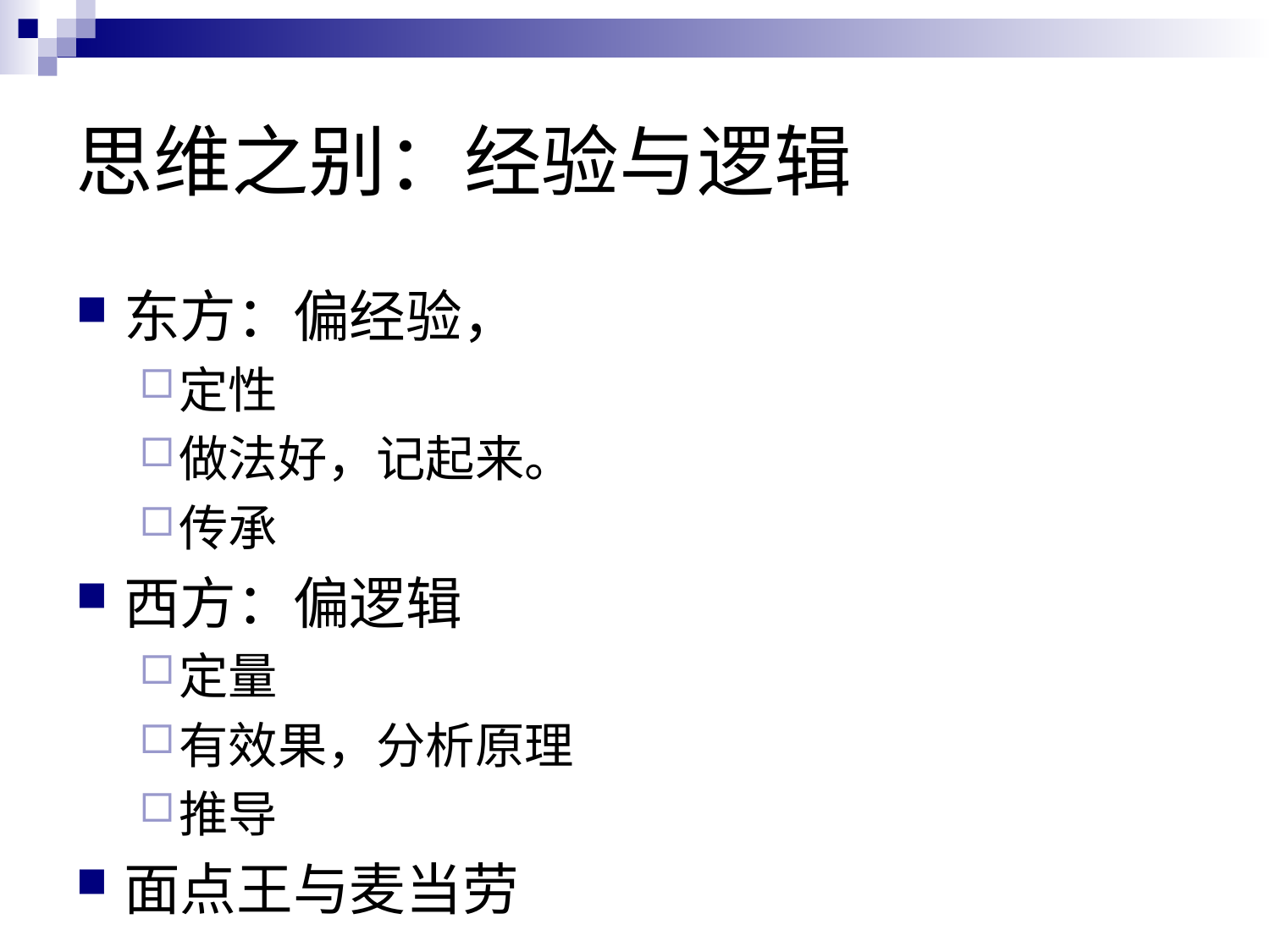

# 思维之别：经验与逻辑
东方：偏经验，
定性
做法好，记起来。
传承
西方：偏逻辑
定量
有效果，分析原理
推导
面点王与麦当劳